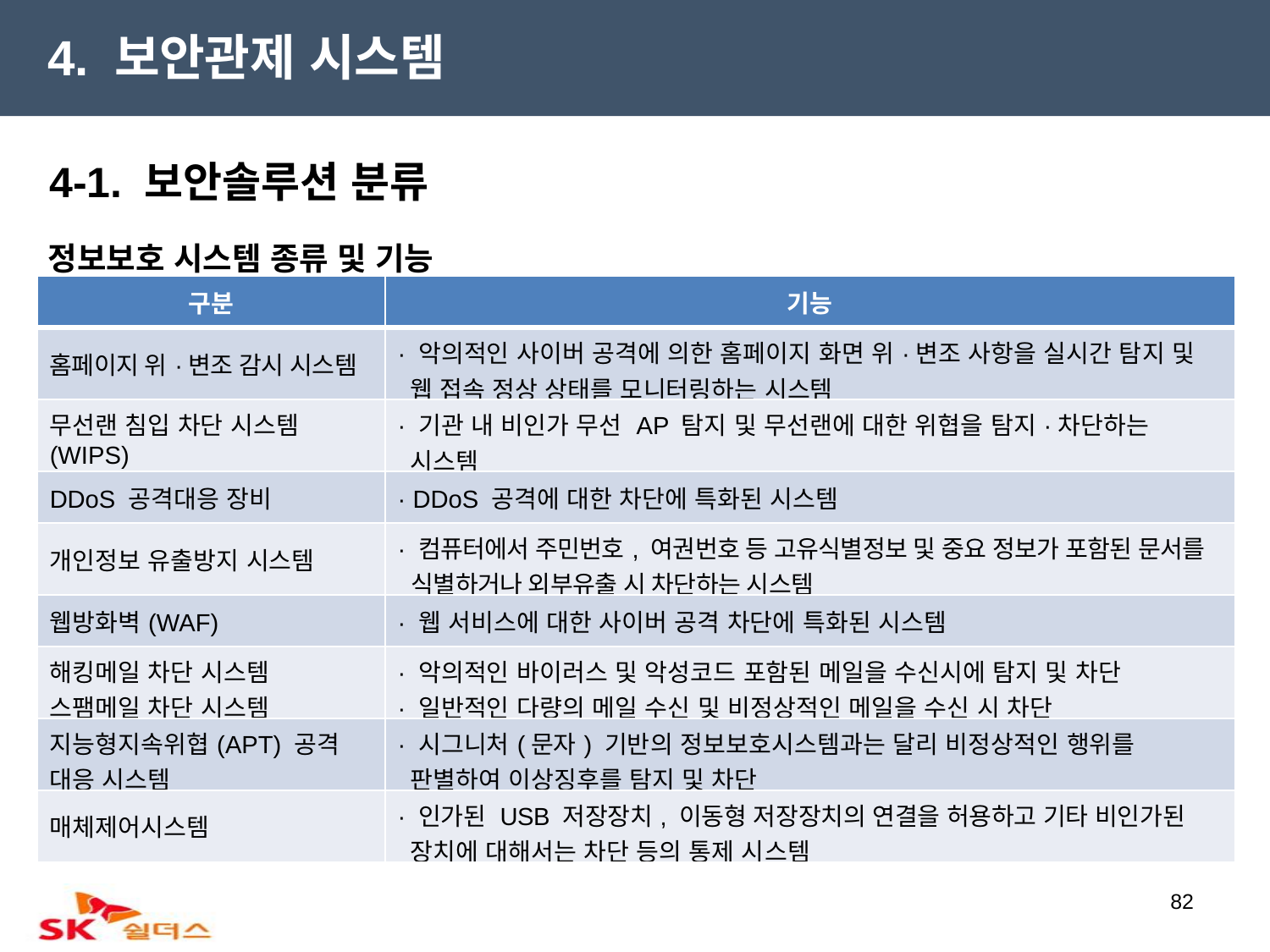

4. 보안관제 시스템
4-1. 보안솔루션 분류
정보보호 시스템 종류 및 기능
| 구분 | 기능 |
| --- | --- |
| 홈페이지 위·변조 감시 시스템 | · 악의적인 사이버 공격에 의한 홈페이지 화면 위·변조 사항을 실시간 탐지 및 웹 접속 정상 상태를 모니터링하는 시스템 |
| 무선랜 침입 차단 시스템(WIPS) | · 기관 내 비인가 무선 AP 탐지 및 무선랜에 대한 위협을 탐지·차단하는 시스템 |
| DDoS 공격대응 장비 | · DDoS 공격에 대한 차단에 특화된 시스템 |
| 개인정보 유출방지 시스템 | · 컴퓨터에서 주민번호, 여권번호 등 고유식별정보 및 중요 정보가 포함된 문서를 식별하거나 외부유출 시 차단하는 시스템 |
| 웹방화벽(WAF) | · 웹 서비스에 대한 사이버 공격 차단에 특화된 시스템 |
| 해킹메일 차단 시스템 스팸메일 차단 시스템 | · 악의적인 바이러스 및 악성코드 포함된 메일을 수신시에 탐지 및 차단 · 일반적인 다량의 메일 수신 및 비정상적인 메일을 수신 시 차단 |
| 지능형지속위협(APT) 공격 대응 시스템 | · 시그니처(문자) 기반의 정보보호시스템과는 달리 비정상적인 행위를 판별하여 이상징후를 탐지 및 차단 |
| 매체제어시스템 | · 인가된 USB 저장장치, 이동형 저장장치의 연결을 허용하고 기타 비인가된 장치에 대해서는 차단 등의 통제 시스템 |
82